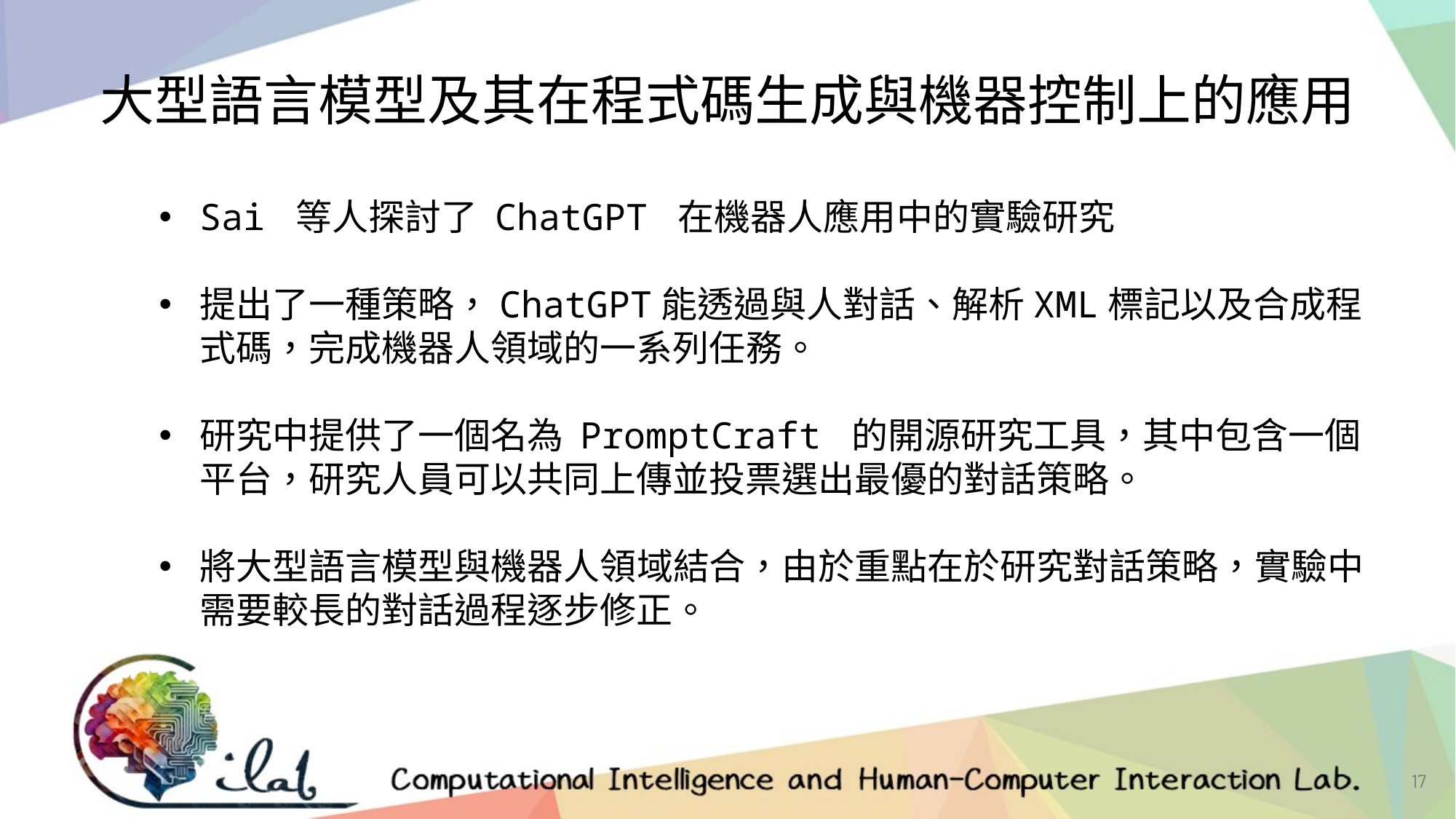

大型語言模型及其在程式碼生成與機器控制上的應用
Sai 等人探討了 ChatGPT 在機器人應用中的實驗研究

提出了一種策略，ChatGPT能透過與人對話、解析XML標記以及合成程式碼，完成機器人領域的一系列任務。

研究中提供了一個名為 PromptCraft 的開源研究工具，其中包含一個平台，研究人員可以共同上傳並投票選出最優的對話策略。

將大型語言模型與機器人領域結合，由於重點在於研究對話策略，實驗中需要較長的對話過程逐步修正。
17